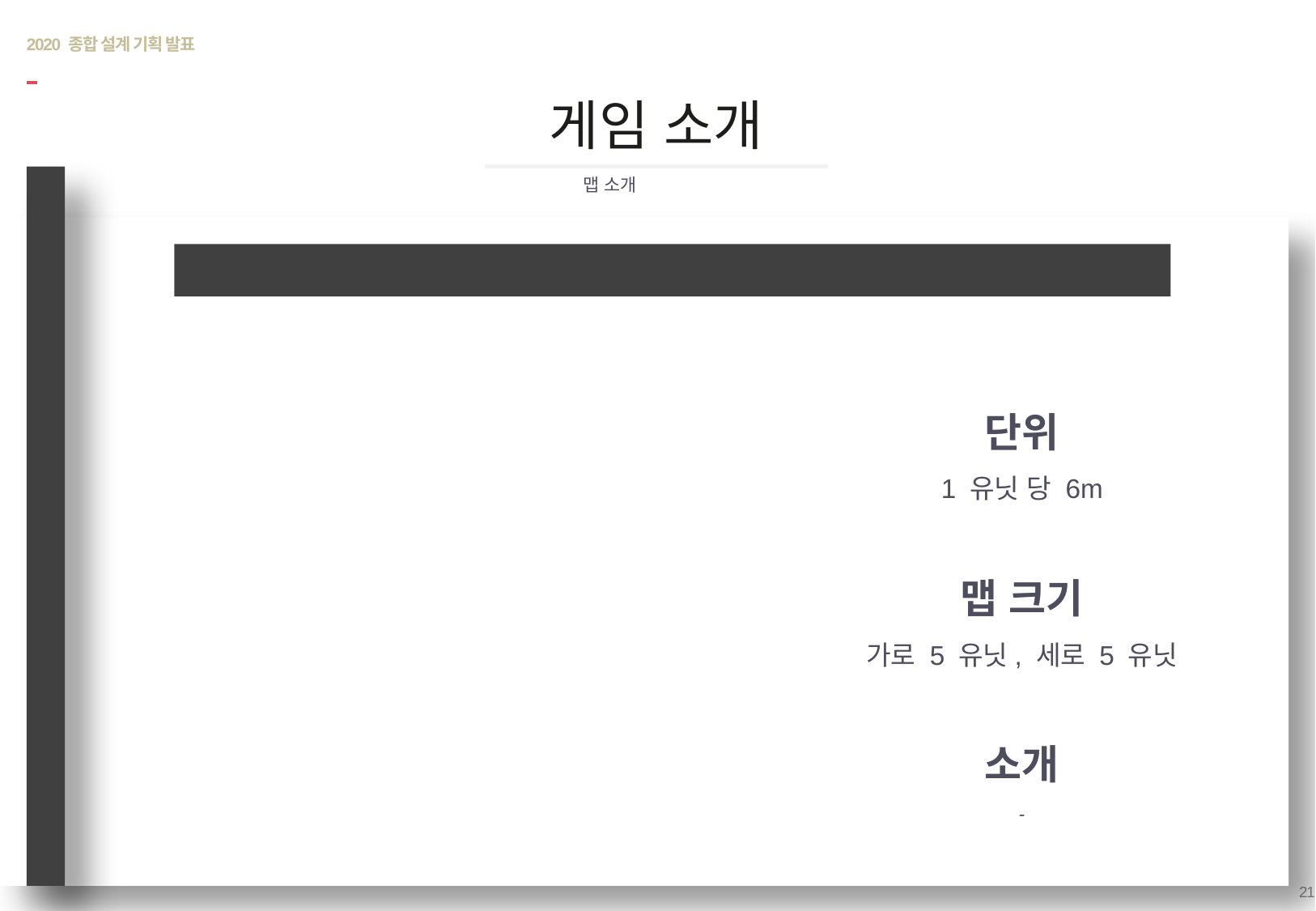

# 2020 종합 설계 기획 발표
게임 소개

맵 소개

스테이지 2 : 시가지
단위
1 유닛 당 6m

맵 크기
가로 5 유닛, 세로 5 유닛

소개
-

21